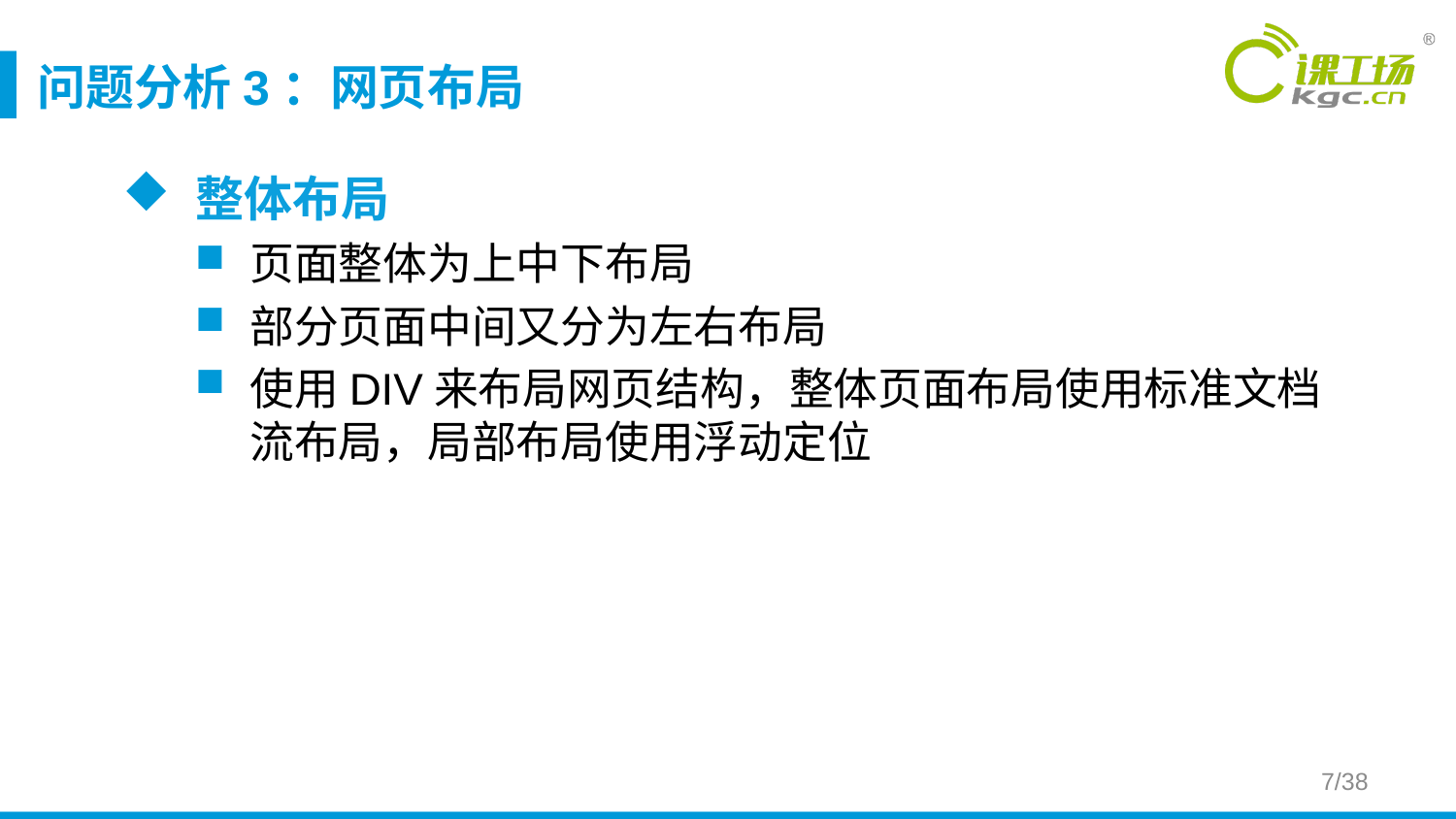

# 问题分析3：网页布局
整体布局
页面整体为上中下布局
部分页面中间又分为左右布局
使用DIV来布局网页结构，整体页面布局使用标准文档流布局，局部布局使用浮动定位
7/38